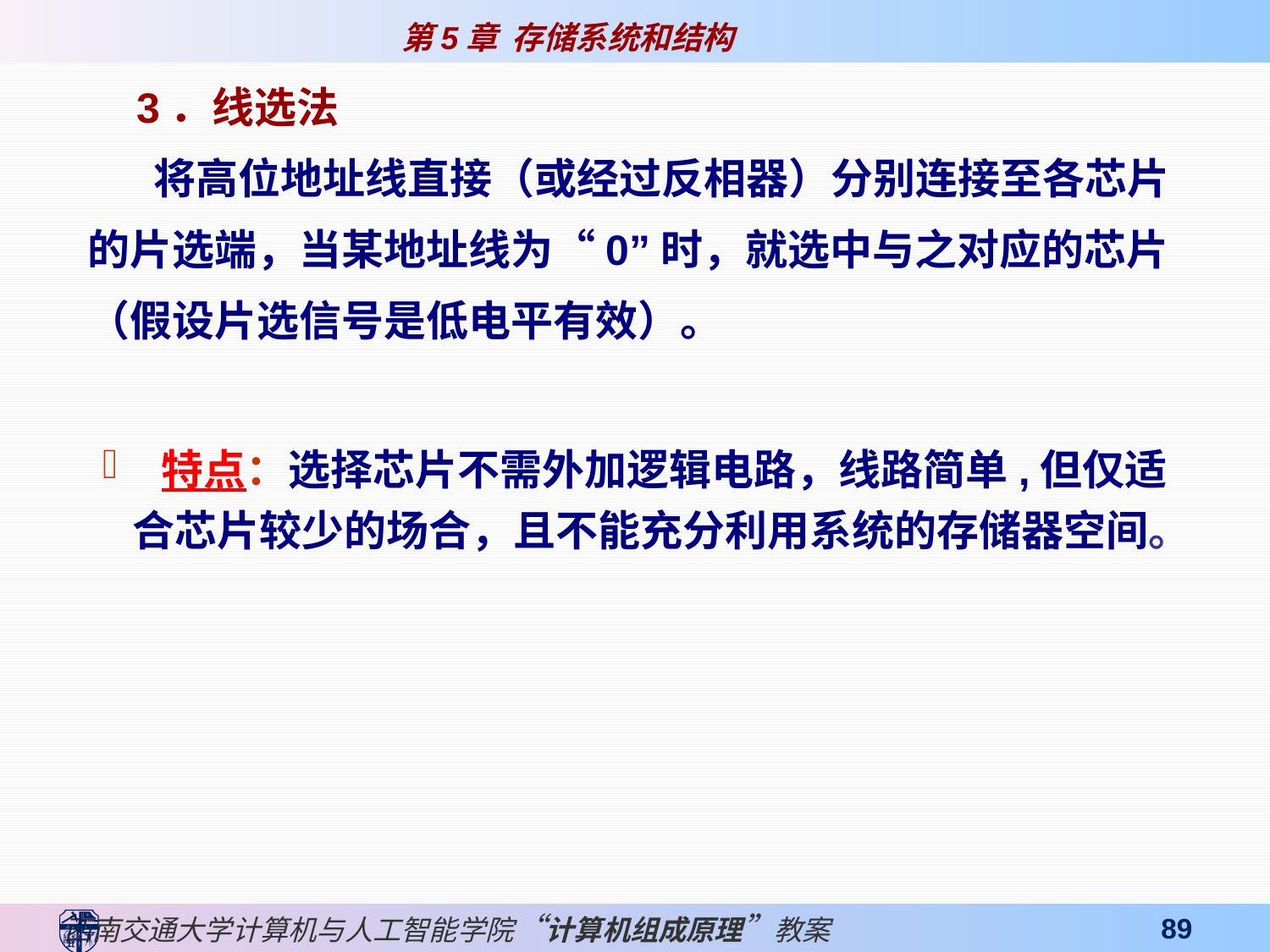

3．线选法
  将高位地址线直接（或经过反相器）分别连接至各芯片的片选端，当某地址线为“0”时，就选中与之对应的芯片（假设片选信号是低电平有效）。
  特点：选择芯片不需外加逻辑电路，线路简单,但仅适合芯片较少的场合，且不能充分利用系统的存储器空间。